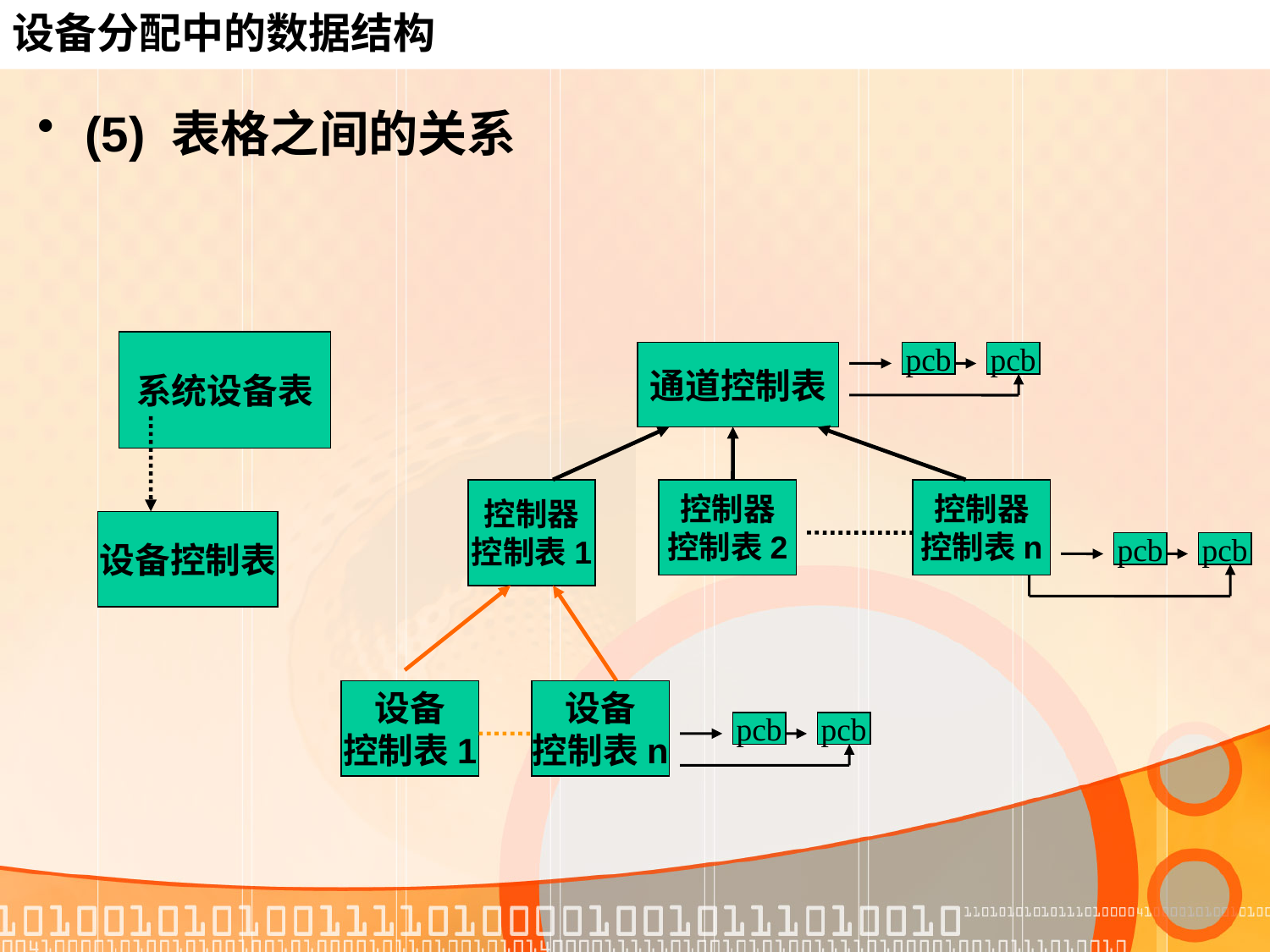

# 设备分配中的数据结构
(5) 表格之间的关系

系统设备表
通道控制表
pcb
pcb

控制器
控制表1
控制器
控制表2
控制器
控制表n
设备控制表

pcb
pcb

设备
控制表1
设备
控制表n
pcb
pcb